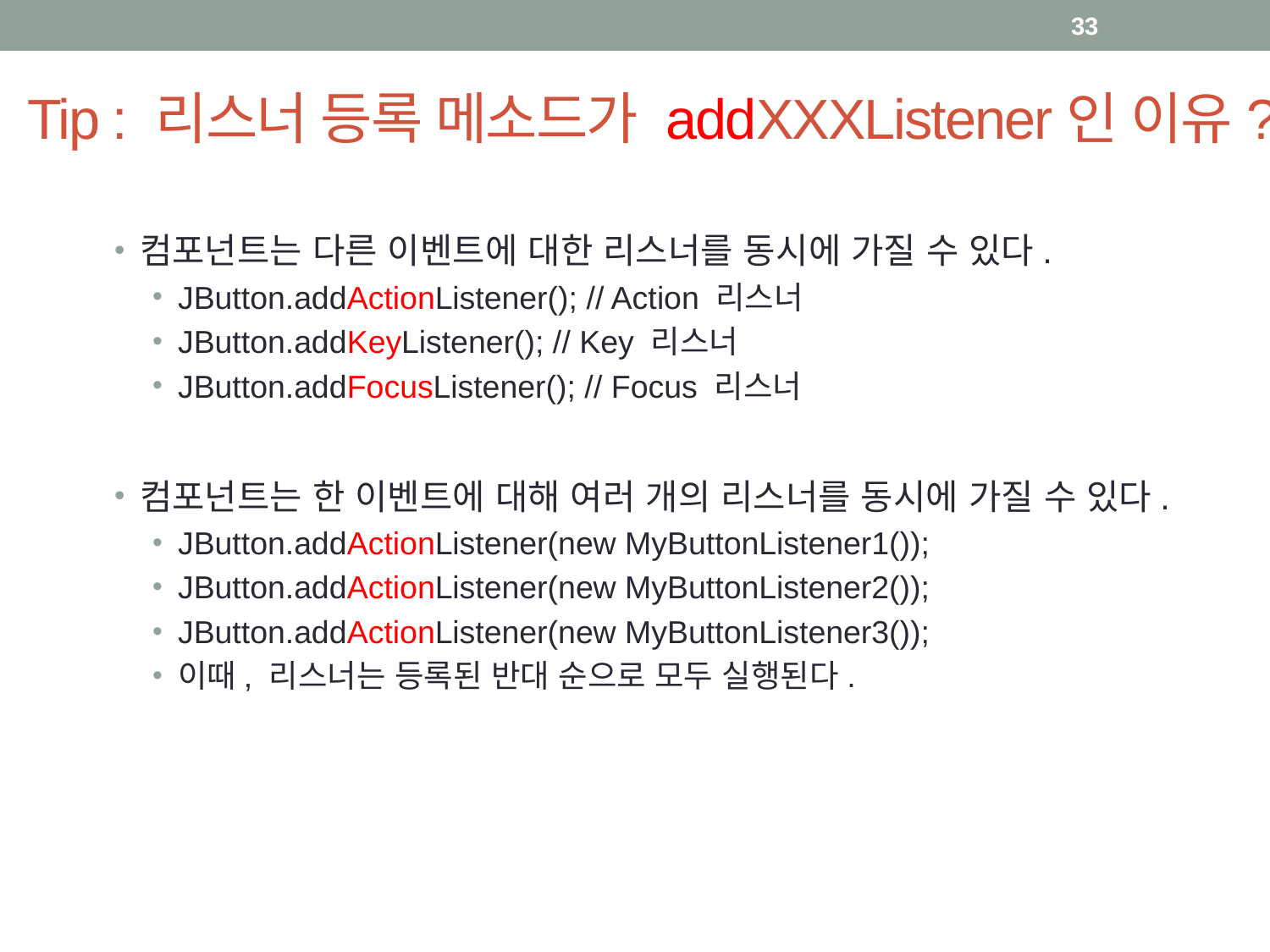

33
# Tip : 리스너 등록 메소드가 addXXXListener인 이유?
컴포넌트는 다른 이벤트에 대한 리스너를 동시에 가질 수 있다.
JButton.addActionListener(); // Action 리스너
JButton.addKeyListener(); // Key 리스너
JButton.addFocusListener(); // Focus 리스너

컴포넌트는 한 이벤트에 대해 여러 개의 리스너를 동시에 가질 수 있다.
JButton.addActionListener(new MyButtonListener1());
JButton.addActionListener(new MyButtonListener2());
JButton.addActionListener(new MyButtonListener3());
이때, 리스너는 등록된 반대 순으로 모두 실행된다.